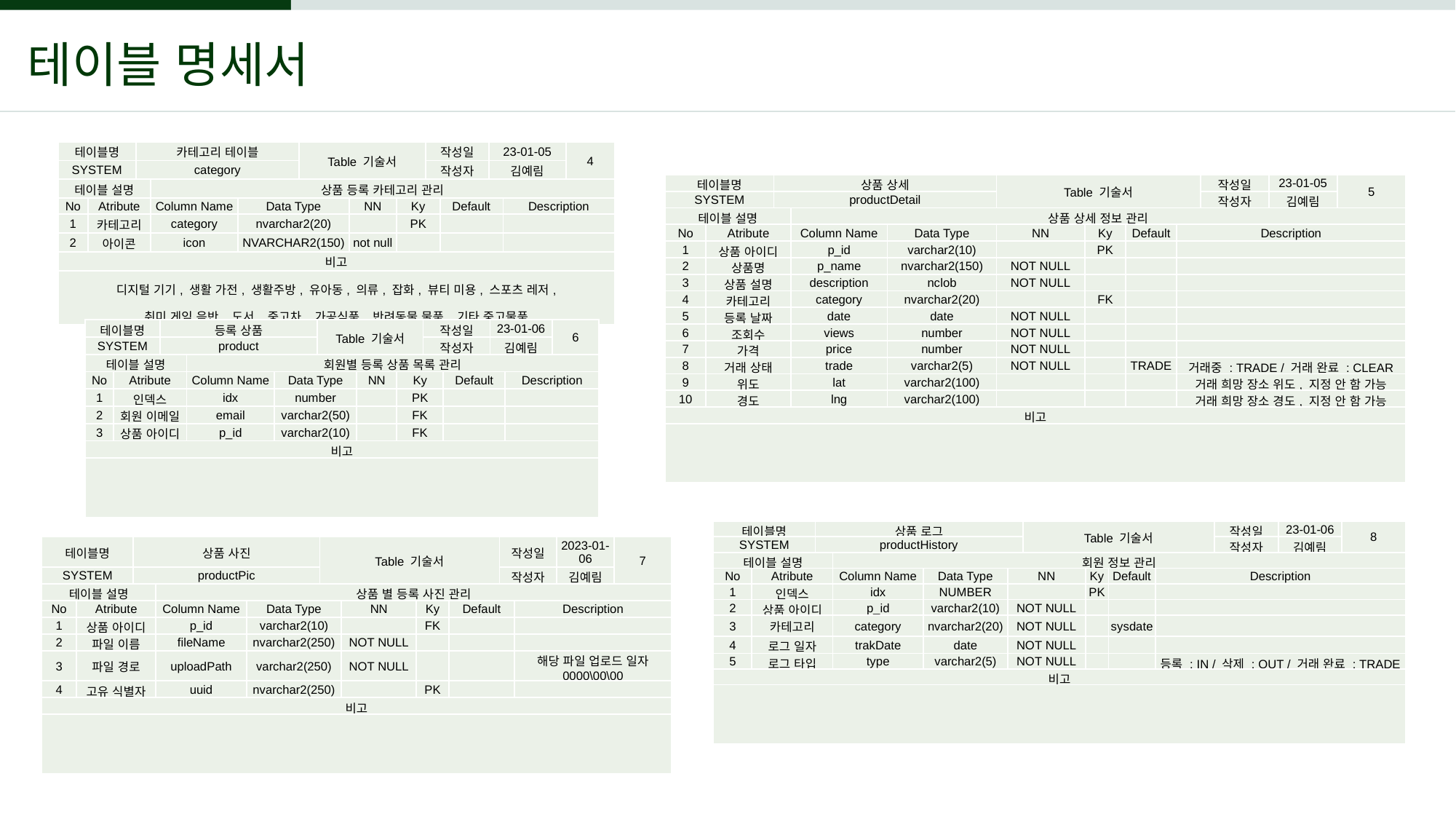

테이블 명세서
| 테이블명 |  | 카테고리 테이블 |  |  | Table 기술서 |  |  | 작성일 |  | 23-01-05 |  | 4 |
| --- | --- | --- | --- | --- | --- | --- | --- | --- | --- | --- | --- | --- |
| SYSTEM |  | category |  |  |  |  |  | 작성자 |  | 김예림 |  |  |
| 테이블 설명 |  |  | 상품 등록 카테고리 관리 |  |  |  |  |  |  |  |  |  |
| No | Atribute |  | Column Name | Data Type |  | NN | Ky |  | Default |  | Description |  |
| 1 | 카테고리 |  | category | nvarchar2(20) |  |  | PK |  |  |  |  |  |
| 2 | 아이콘 |  | icon | NVARCHAR2(150) |  | not null |  |  |  |  |  |  |
| 비고 |  |  |  |  |  |  |  |  |  |  |  |  |
| 디지털 기기, 생활 가전, 생활주방, 유아동, 의류, 잡화, 뷰티 미용, 스포츠 레저, 취미 게임 음반, 도서, 중고차, 가공식품, 반려동물 물품, 기타 중고물품 |  |  |  |  |  |  |  |  |  |  |  |  |
| 테이블명 |  | 상품 상세 |  |  | Table 기술서 |  |  |  | 작성일 | 23-01-05 | 5 |
| --- | --- | --- | --- | --- | --- | --- | --- | --- | --- | --- | --- |
| SYSTEM |  | productDetail |  |  |  |  |  |  | 작성자 | 김예림 |  |
| 테이블 설명 |  |  | 상품 상세 정보 관리 |  |  |  |  |  |  |  |  |
| No | Atribute |  | Column Name | Data Type | NN | Ky | Default | Description |  |  |  |
| 1 | 상품 아이디 |  | p\_id | varchar2(10) |  | PK |  |  |  |  |  |
| 2 | 상품명 |  | p\_name | nvarchar2(150) | NOT NULL |  |  |  |  |  |  |
| 3 | 상품 설명 |  | description | nclob | NOT NULL |  |  |  |  |  |  |
| 4 | 카테고리 |  | category | nvarchar2(20) |  | FK |  |  |  |  |  |
| 5 | 등록 날짜 |  | date | date | NOT NULL |  |  |  |  |  |  |
| 6 | 조회수 |  | views | number | NOT NULL |  |  |  |  |  |  |
| 7 | 가격 |  | price | number | NOT NULL |  |  |  |  |  |  |
| 8 | 거래 상태 |  | trade | varchar2(5) | NOT NULL |  | TRADE | 거래중 : TRADE / 거래 완료 : CLEAR |  |  |  |
| 9 | 위도 |  | lat | varchar2(100) |  |  |  | 거래 희망 장소 위도, 지정 안 함 가능 |  |  |  |
| 10 | 경도 |  | lng | varchar2(100) |  |  |  | 거래 희망 장소 경도, 지정 안 함 가능 |  |  |  |
| 비고 |  |  |  |  |  |  |  |  |  |  |  |
|  |  |  |  |  |  |  |  |  |  |  |  |
| 테이블명 |  | 등록 상품 |  |  | Table 기술서 |  |  | 작성일 |  | 23-01-06 |  | 6 |
| --- | --- | --- | --- | --- | --- | --- | --- | --- | --- | --- | --- | --- |
| SYSTEM |  | product |  |  |  |  |  | 작성자 |  | 김예림 |  |  |
| 테이블 설명 |  |  | 회원별 등록 상품 목록 관리 |  |  |  |  |  |  |  |  |  |
| No | Atribute |  | Column Name | Data Type |  | NN | Ky |  | Default |  | Description |  |
| 1 | 인덱스 |  | idx | number |  |  | PK |  |  |  |  |  |
| 2 | 회원 이메일 |  | email | varchar2(50) |  |  | FK |  |  |  |  |  |
| 3 | 상품 아이디 |  | p\_id | varchar2(10) |  |  | FK |  |  |  |  |  |
| 비고 |  |  |  |  |  |  |  |  |  |  |  |  |
|  |  |  |  |  |  |  |  |  |  |  |  |  |
| 테이블명 |  | 상품 로그 |  |  |  | Table 기술서 |  |  |  | 작성일 | 23-01-06 | 8 |
| --- | --- | --- | --- | --- | --- | --- | --- | --- | --- | --- | --- | --- |
| SYSTEM |  | productHistory |  |  |  |  |  |  |  | 작성자 | 김예림 |  |
| 테이블 설명 |  |  | 회원 정보 관리 |  |  |  |  |  |  |  |  |  |
| No | Atribute |  | Column Name | Data Type | NN |  | Ky | Default | Description |  |  |  |
| 1 | 인덱스 |  | idx | NUMBER |  |  | PK |  |  |  |  |  |
| 2 | 상품 아이디 |  | p\_id | varchar2(10) | NOT NULL |  |  |  |  |  |  |  |
| 3 | 카테고리 |  | category | nvarchar2(20) | NOT NULL |  |  | sysdate |  |  |  |  |
| 4 | 로그 일자 |  | trakDate | date | NOT NULL |  |  |  |  |  |  |  |
| 5 | 로그 타입 |  | type | varchar2(5) | NOT NULL |  |  |  | 등록 : IN / 삭제 : OUT / 거래 완료 : TRADE |  |  |  |
| 비고 |  |  |  |  |  |  |  |  |  |  |  |  |
|  |  |  |  |  |  |  |  |  |  |  |  |  |
| 테이블명 |  | 상품 사진 |  |  | Table 기술서 |  |  |  | 작성일 |  | 2023-01-06 | 7 |
| --- | --- | --- | --- | --- | --- | --- | --- | --- | --- | --- | --- | --- |
| SYSTEM |  | productPic |  |  |  |  |  |  | 작성자 |  | 김예림 |  |
| 테이블 설명 |  |  | 상품 별 등록 사진 관리 |  |  |  |  |  |  |  |  |  |
| No | Atribute |  | Column Name | Data Type |  | NN | Ky | Default |  | Description |  |  |
| 1 | 상품 아이디 |  | p\_id | varchar2(10) |  |  | FK |  |  |  |  |  |
| 2 | 파일 이름 |  | fileName | nvarchar2(250) |  | NOT NULL |  |  |  |  |  |  |
| 3 | 파일 경로 |  | uploadPath | varchar2(250) |  | NOT NULL |  |  |  | 해당 파일 업로드 일자 0000\00\00 |  |  |
| 4 | 고유 식별자 |  | uuid | nvarchar2(250) |  |  | PK |  |  |  |  |  |
| 비고 |  |  |  |  |  |  |  |  |  |  |  |  |
|  |  |  |  |  |  |  |  |  |  |  |  |  |